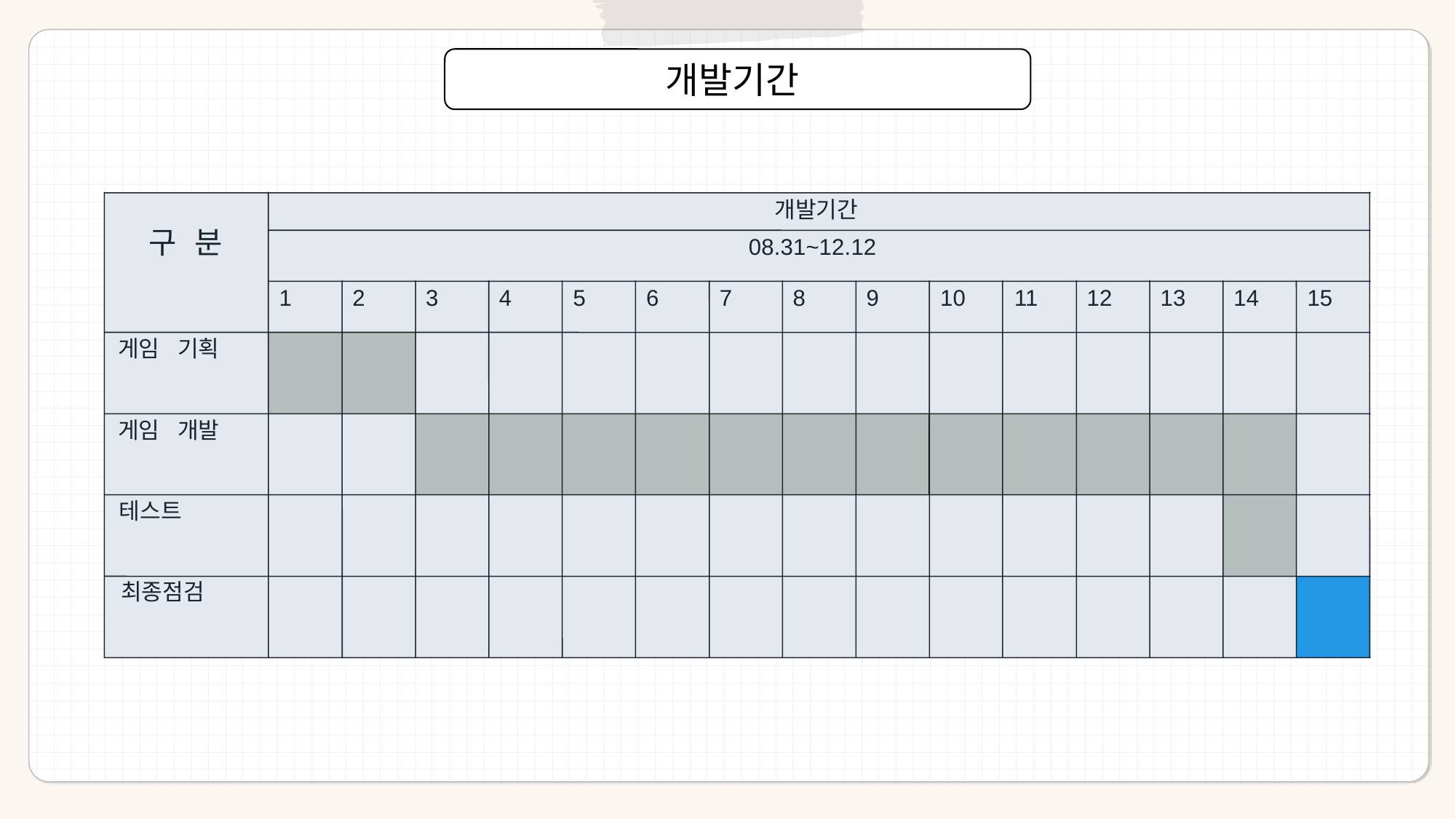

ㅇ
개발기간

개발기간
구
분

08.31~12.12

1
2
3
4
5
6
7
8
9
10
11
12
13
14
15

게임
기획

게임
개발

테스트

최종점검

.